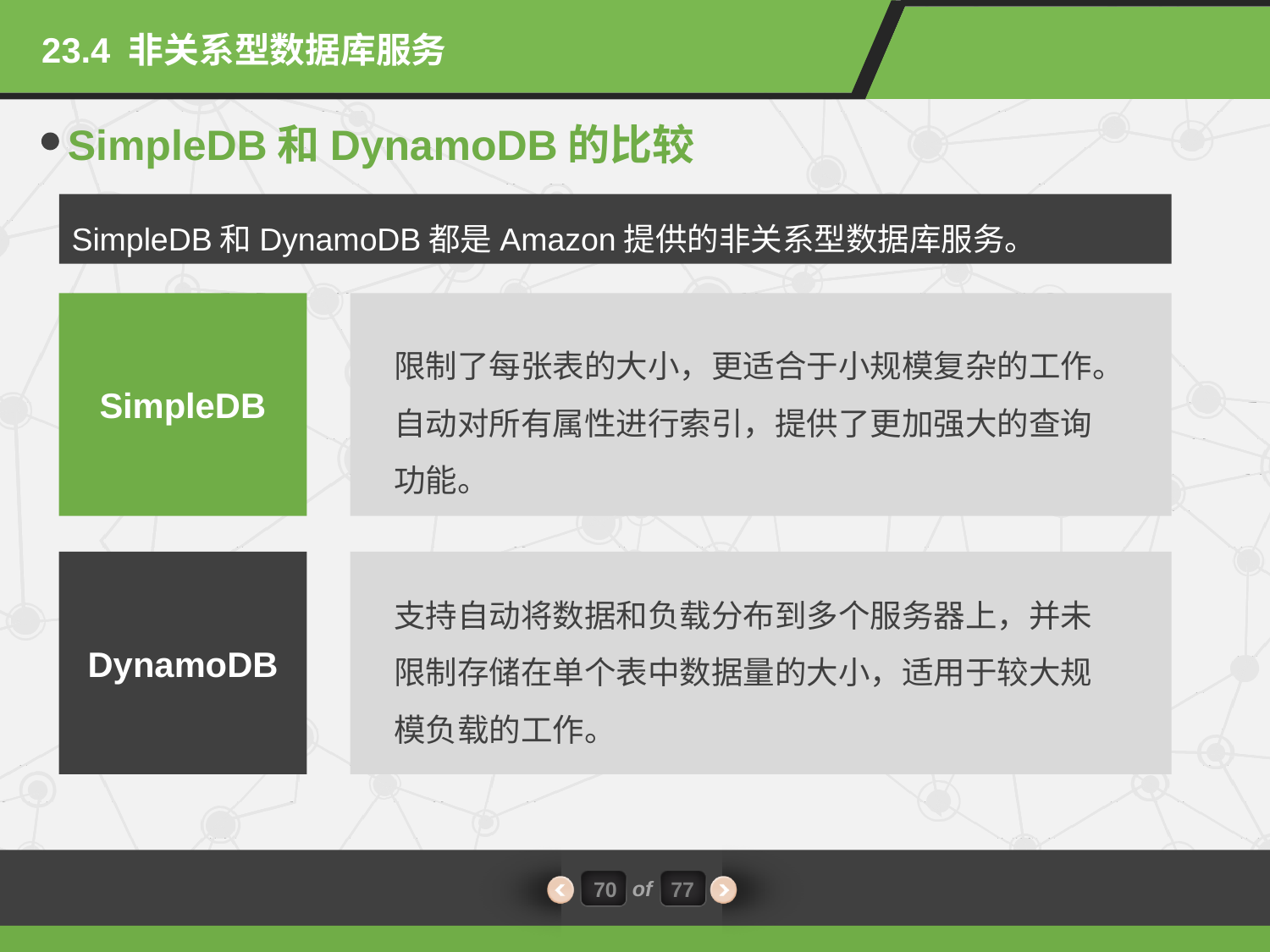

23.4 非关系型数据库服务
SimpleDB和DynamoDB的比较

SimpleDB和DynamoDB都是Amazon提供的非关系型数据库服务。
SimpleDB

限制了每张表的大小，更适合于小规模复杂的工作。自动对所有属性进行索引，提供了更加强大的查询功能。
DynamoDB

支持自动将数据和负载分布到多个服务器上，并未限制存储在单个表中数据量的大小，适用于较大规模负载的工作。
70